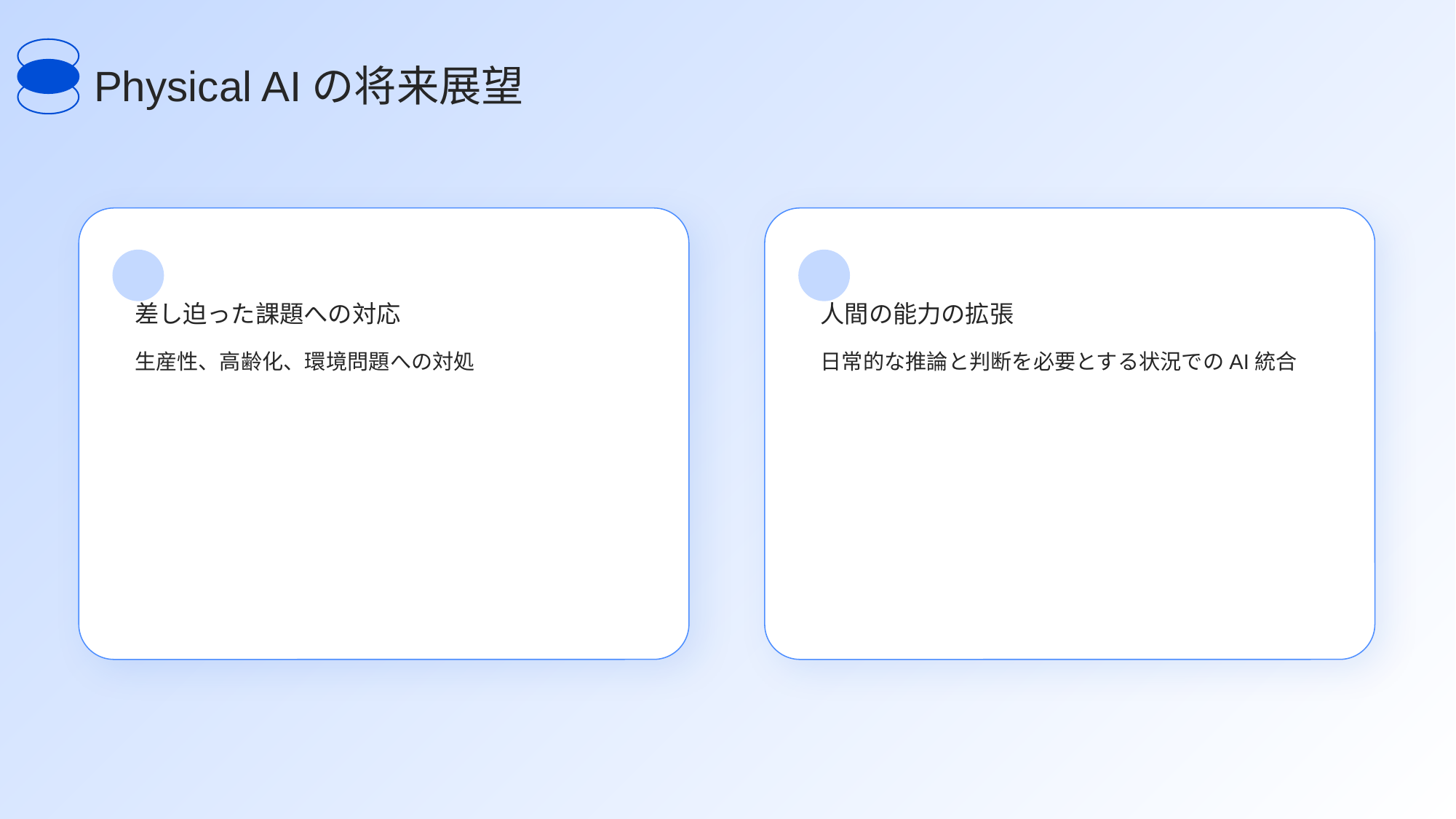

Physical AIの将来展望

差し迫った課題への対応
人間の能力の拡張
生産性、高齢化、環境問題への対処
日常的な推論と判断を必要とする状況でのAI統合